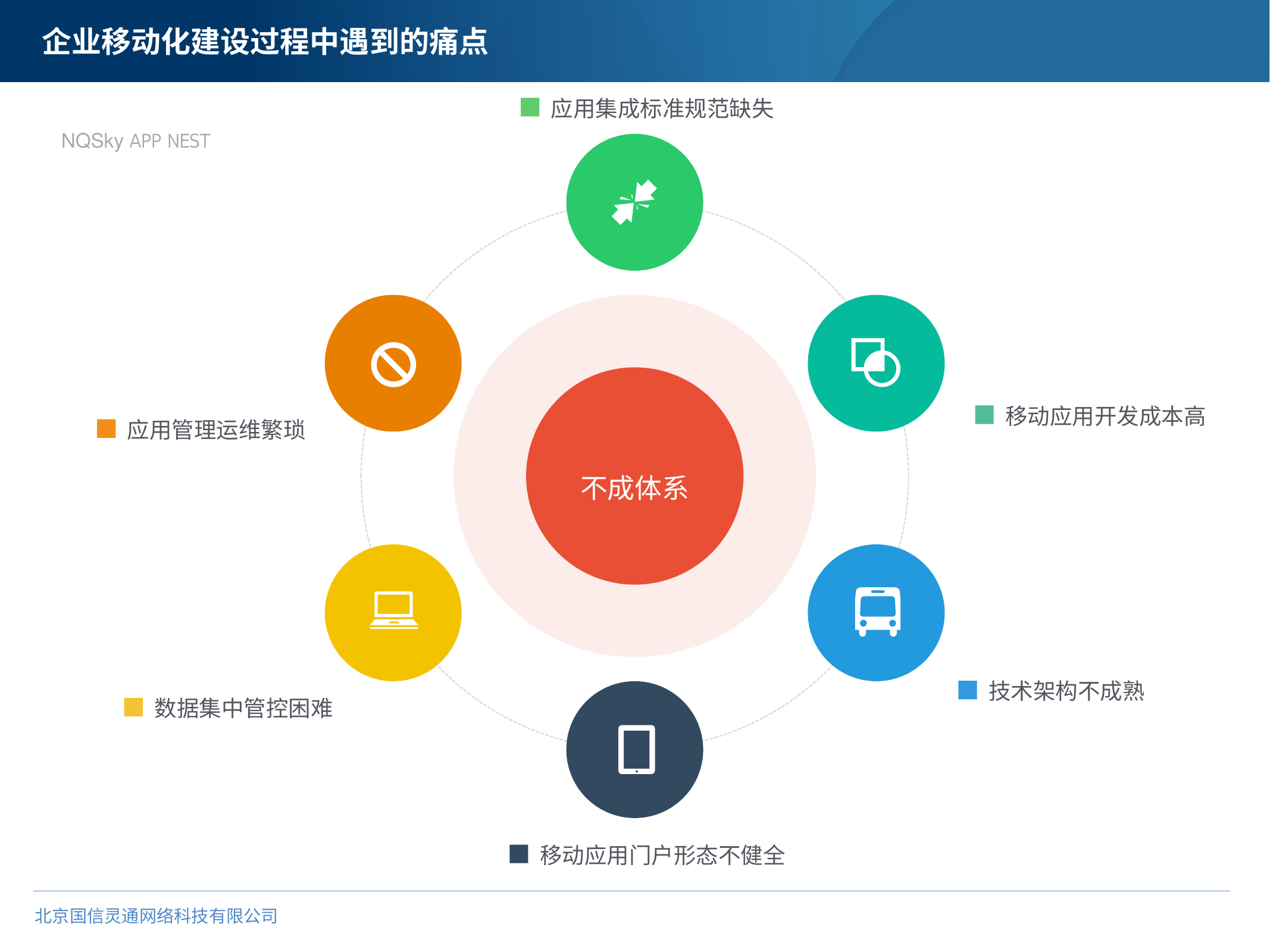

# 企业移动化建设过程中遇到的痛点
应用集成标准规范缺失

NQSky APP NEST

不成体系

移动应用开发成本高

应用管理运维繁琐

技术架构不成熟

数据集中管控困难

移动应用门户形态不健全

39